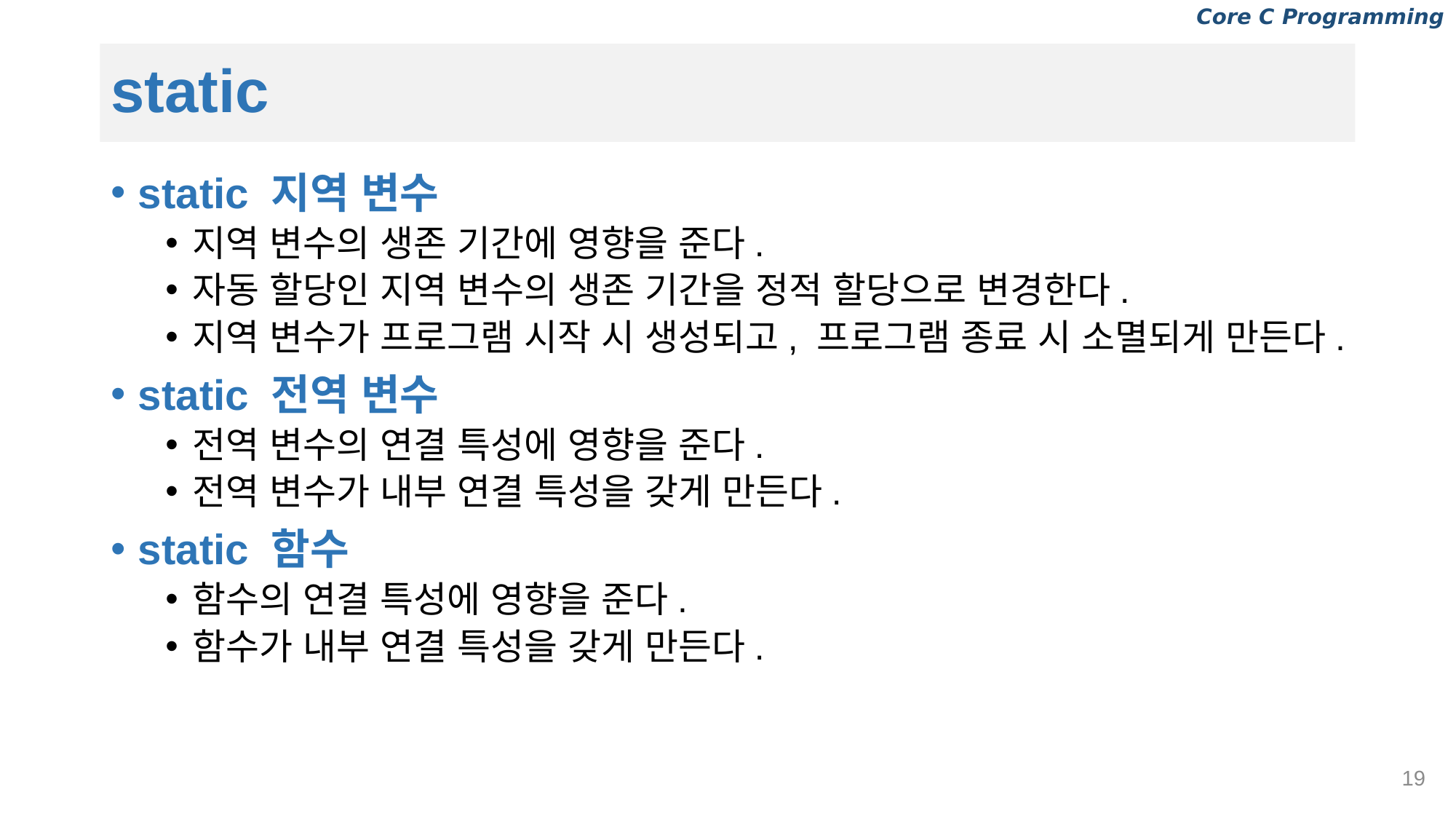

# static
static 지역 변수
지역 변수의 생존 기간에 영향을 준다.
자동 할당인 지역 변수의 생존 기간을 정적 할당으로 변경한다.
지역 변수가 프로그램 시작 시 생성되고, 프로그램 종료 시 소멸되게 만든다.
static 전역 변수
전역 변수의 연결 특성에 영향을 준다.
전역 변수가 내부 연결 특성을 갖게 만든다.
static 함수
함수의 연결 특성에 영향을 준다.
함수가 내부 연결 특성을 갖게 만든다.
19